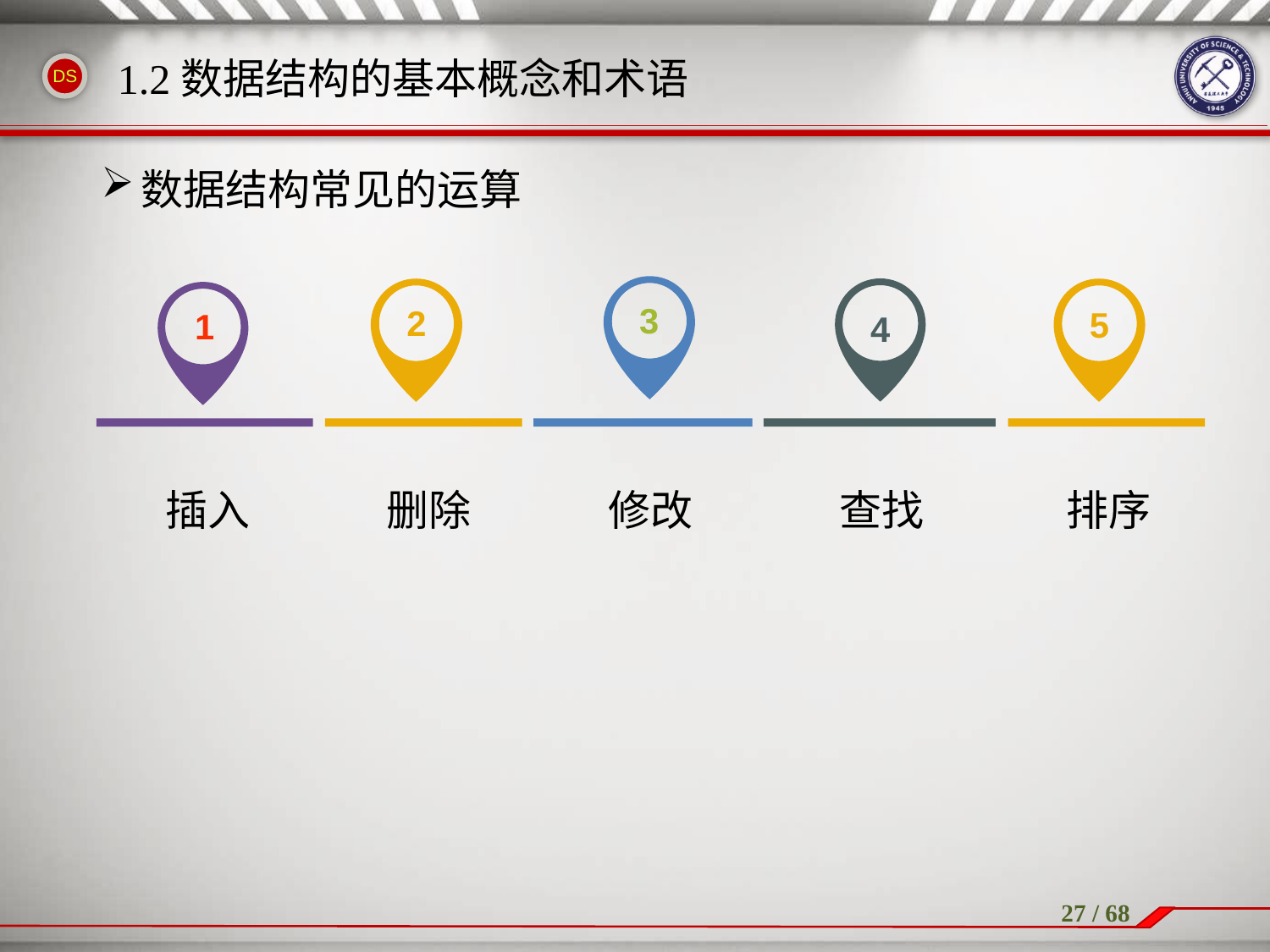

1.2数据结构的基本概念和术语
数据结构常见的运算

3
2
5
1
4

插入
删除
修改
查找
排序